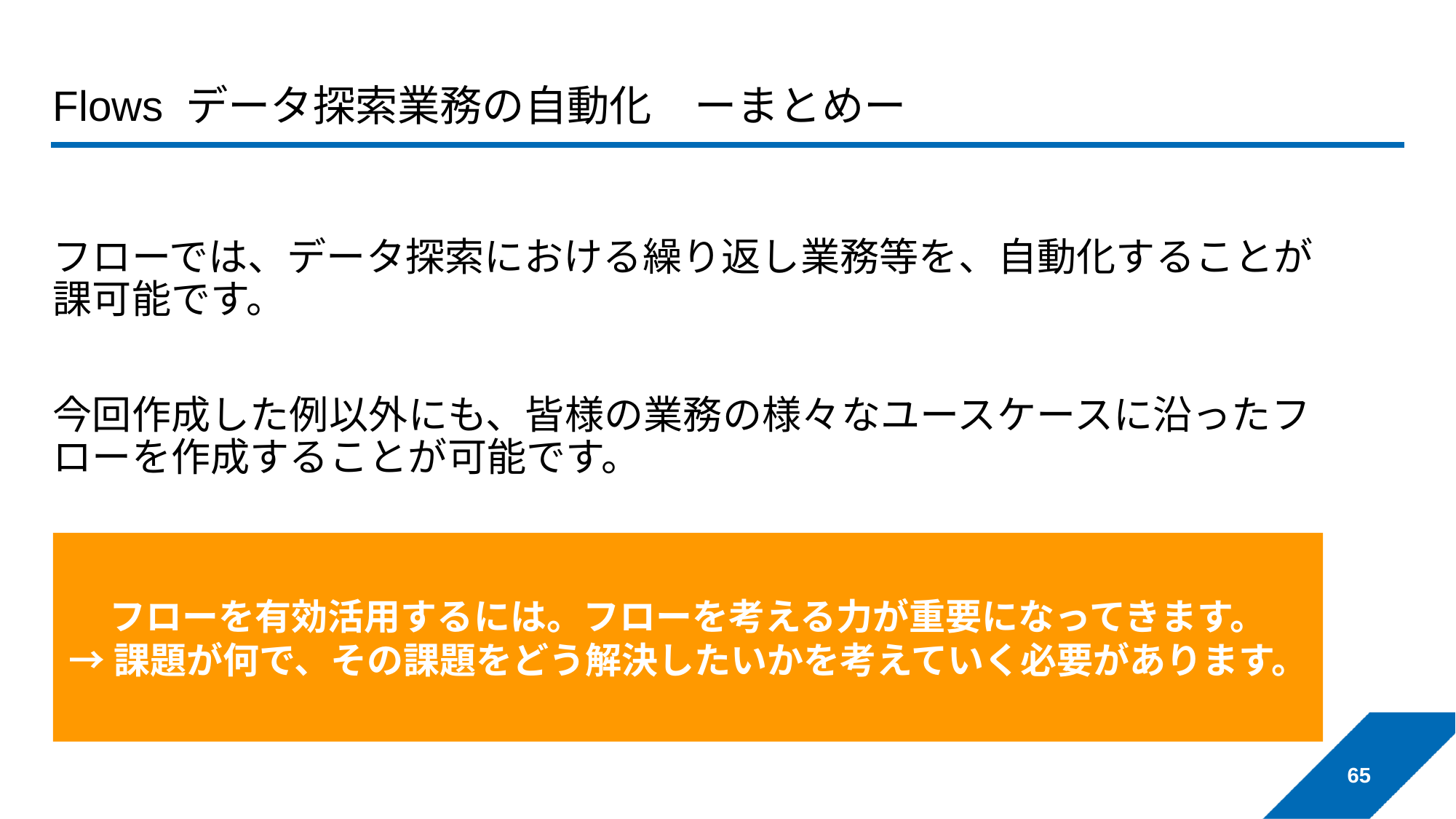

# Flows データ探索業務の自動化　ーまとめー

フローでは、データ探索における繰り返し業務等を、自動化することが課可能です。

今回作成した例以外にも、皆様の業務の様々なユースケースに沿ったフローを作成することが可能です。
フローを有効活用するには。フローを考える力が重要になってきます。
→課題が何で、その課題をどう解決したいかを考えていく必要があります。